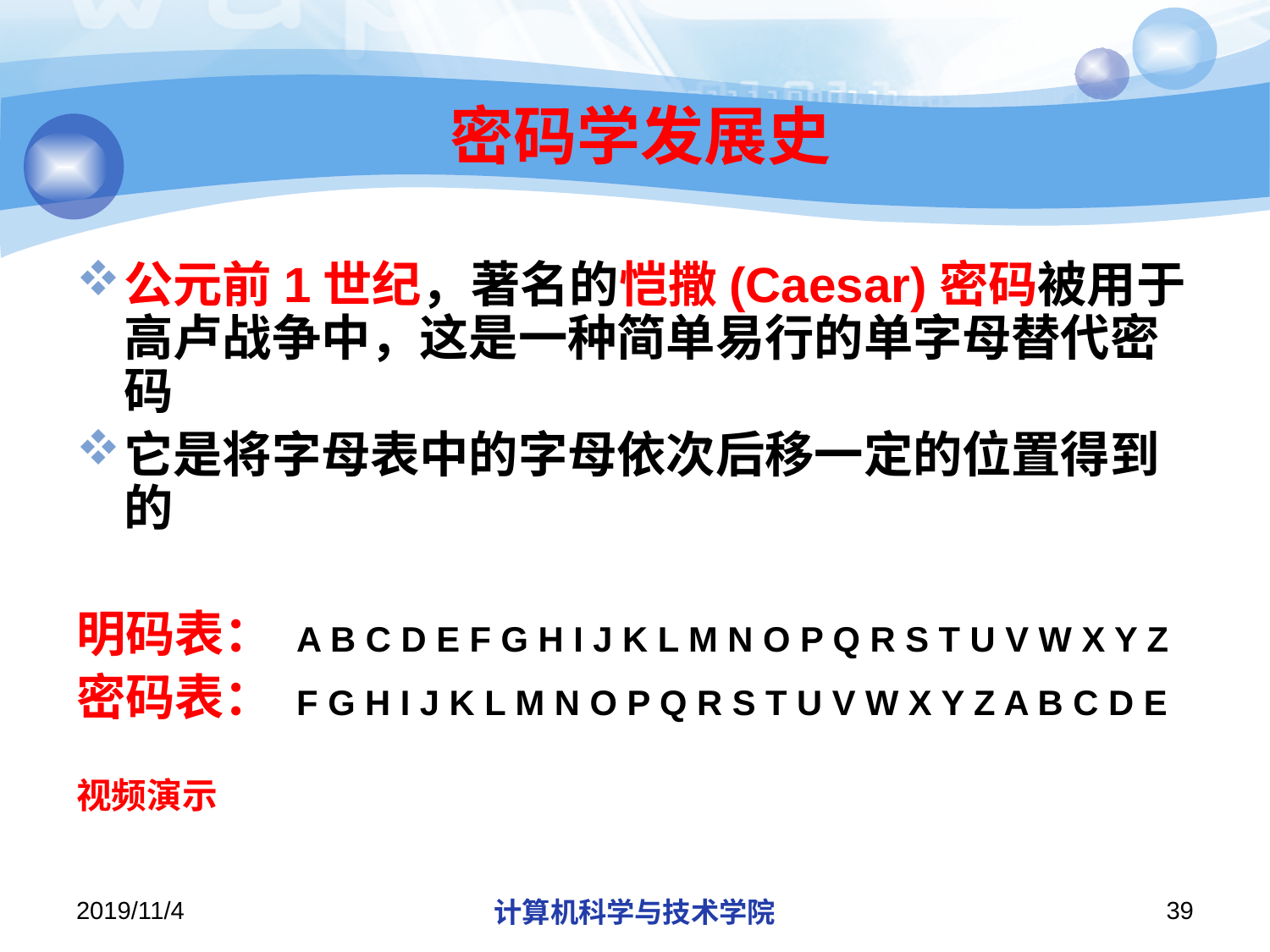

# 密码学发展史
公元前1世纪，著名的恺撒(Caesar)密码被用于高卢战争中，这是一种简单易行的单字母替代密码
它是将字母表中的字母依次后移一定的位置得到的

明码表： A B C D E F G H I J K L M N O P Q R S T U V W X Y Z
密码表： F G H I J K L M N O P Q R S T U V W X Y Z A B C D E

视频演示

2019/11/4
计算机科学与技术学院
39